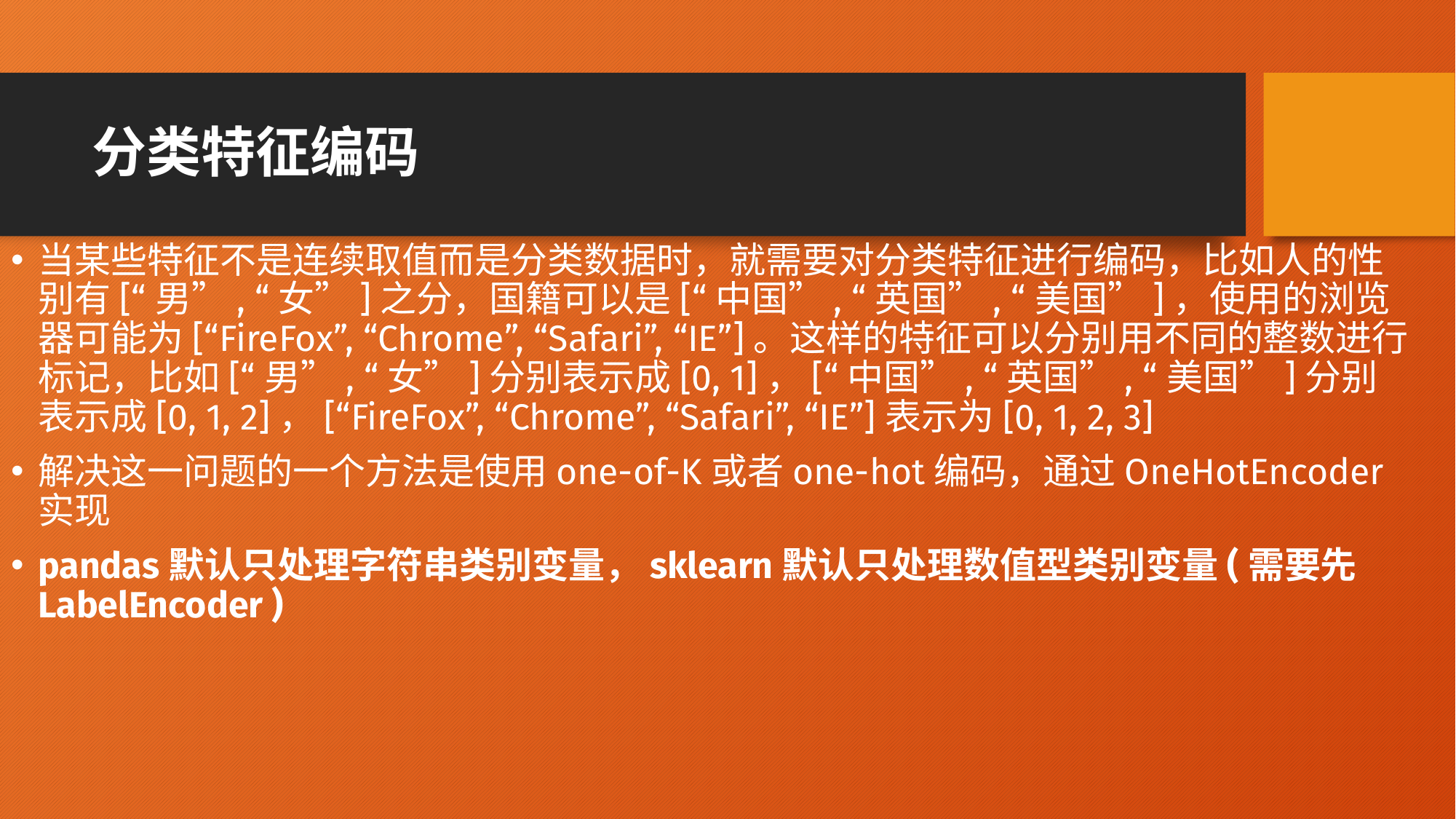

# 分类特征编码
当某些特征不是连续取值而是分类数据时，就需要对分类特征进行编码，比如人的性别有[“男”, “女”]之分，国籍可以是[“中国”, “英国”, “美国”]，使用的浏览器可能为[“FireFox”, “Chrome”, “Safari”, “IE”]。这样的特征可以分别用不同的整数进行标记，比如[“男”, “女”]分别表示成[0, 1]，[“中国”, “英国”, “美国”]分别表示成[0, 1, 2]，[“FireFox”, “Chrome”, “Safari”, “IE”]表示为[0, 1, 2, 3]
解决这一问题的一个方法是使用one-of-K或者one-hot编码，通过OneHotEncoder实现
pandas默认只处理字符串类别变量，sklearn默认只处理数值型类别变量(需要先 LabelEncoder )